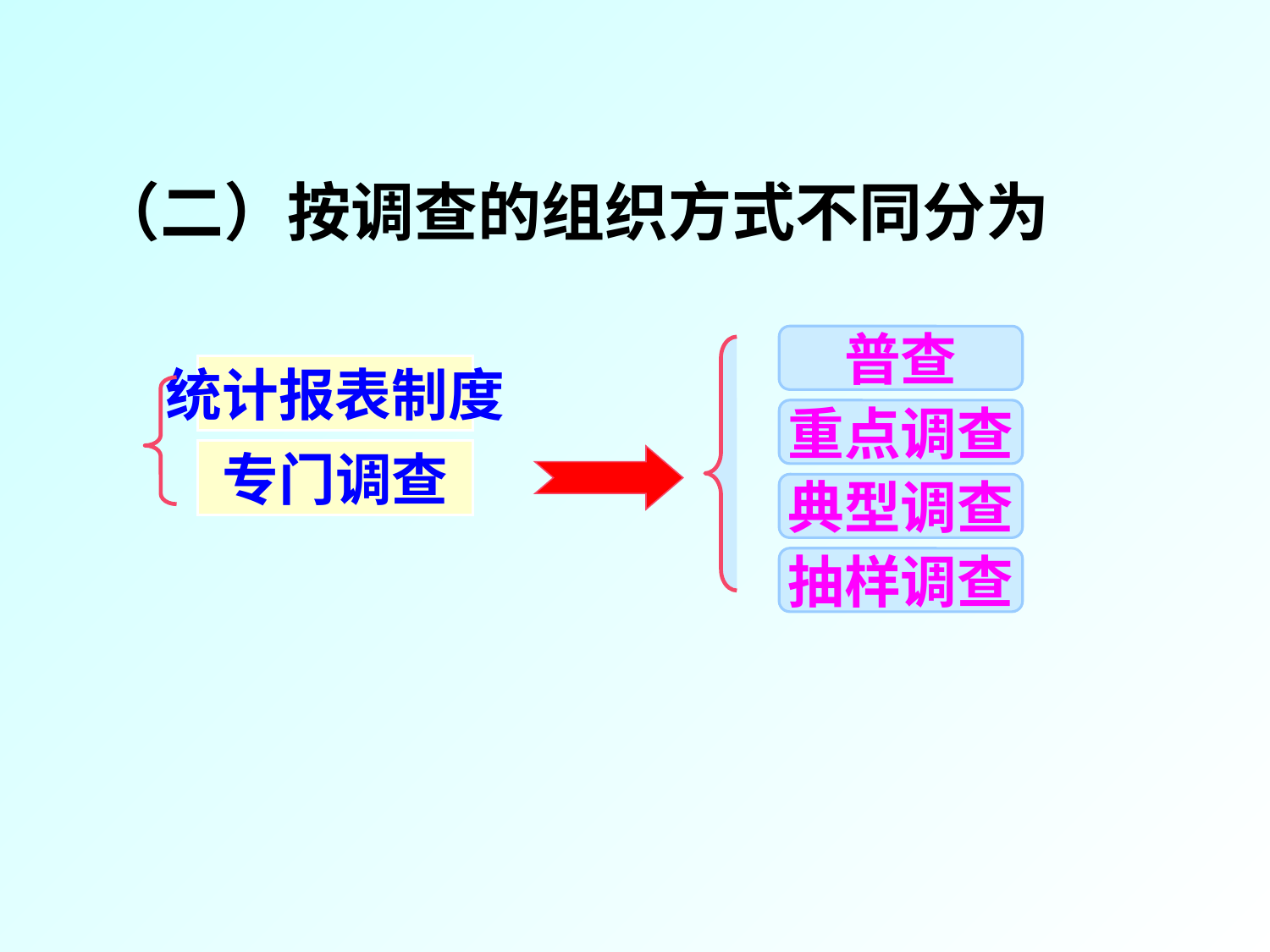

（二）按调查的组织方式不同分为
普查

重点调查
典型调查
抽样调查
统计报表制度

专门调查